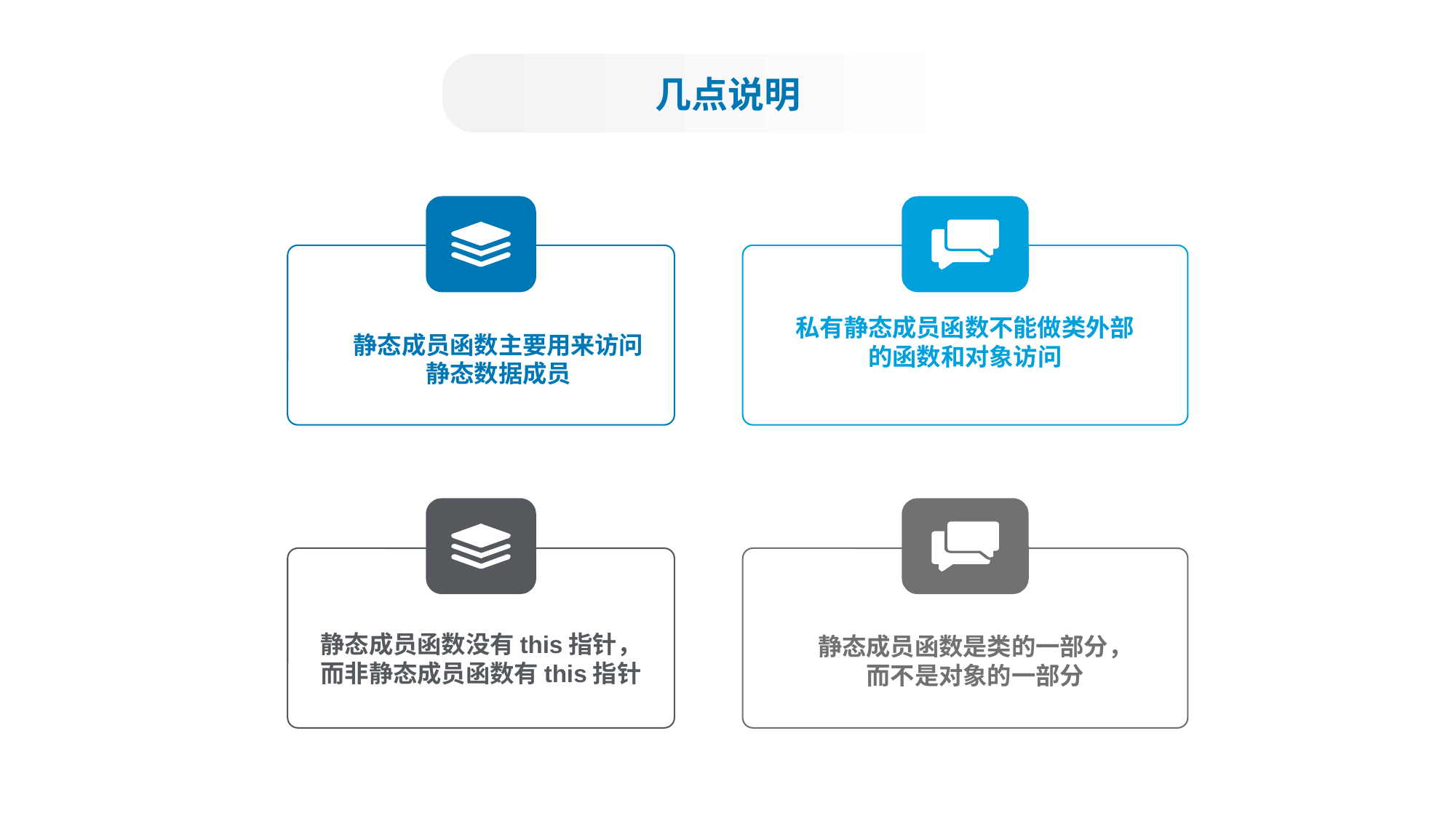

几点说明

私有静态成员函数不能做类外部
的函数和对象访问

静态成员函数主要用来访问
静态数据成员

静态成员函数是类的一部分，
而不是对象的一部分

静态成员函数没有this指针，
而非静态成员函数有this指针